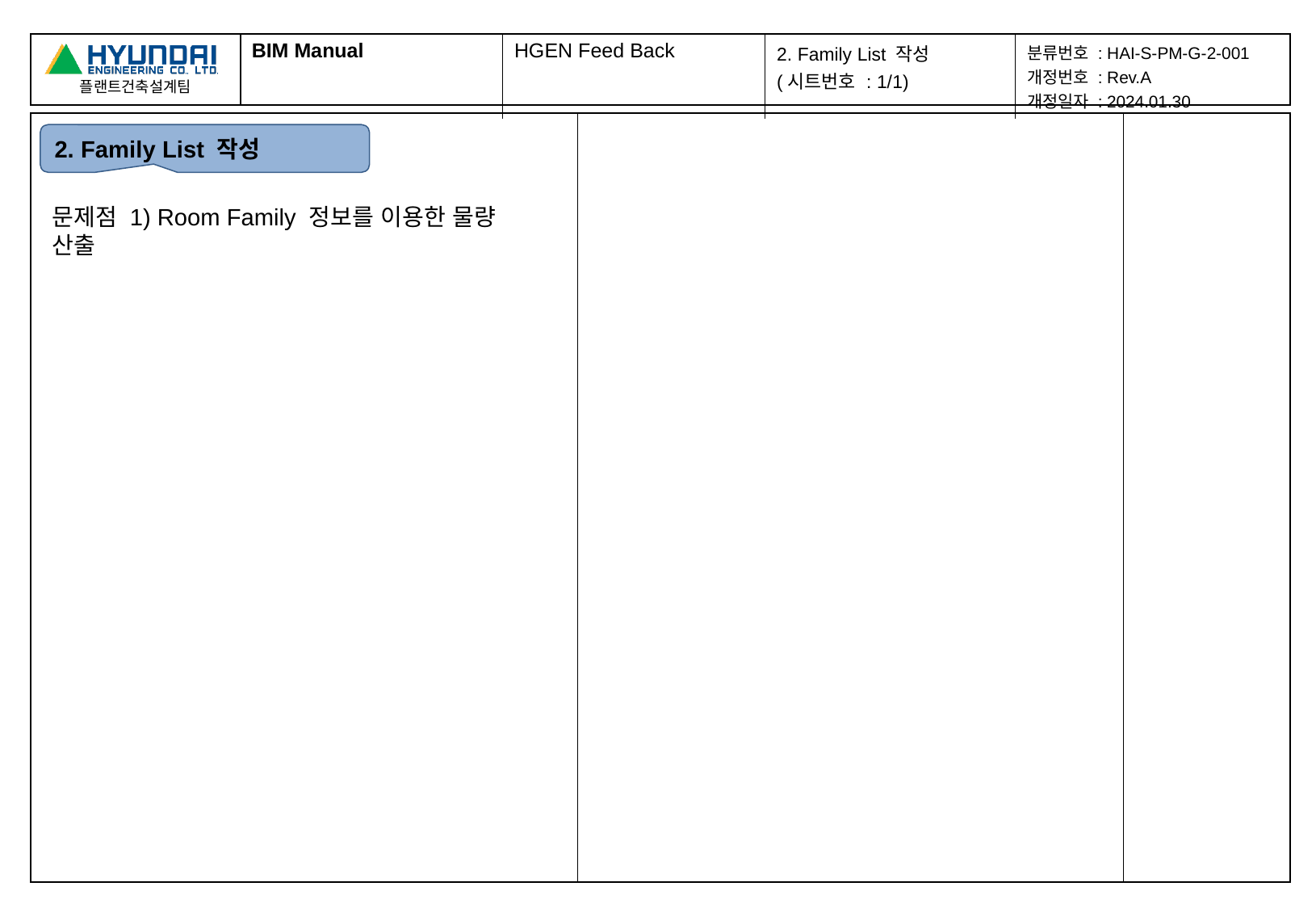

| BIM Manual | HGEN Feed Back | 2. Family List 작성 (시트번호 : 1/1) | 분류번호 : HAI-S-PM-G-2-001 개정번호 : Rev.A 개정일자 : 2024.01.30 |
| --- | --- | --- | --- |
|  |  |  |
| --- | --- | --- |
2. Family List 작성
문제점 1) Room Family 정보를 이용한 물량 산출